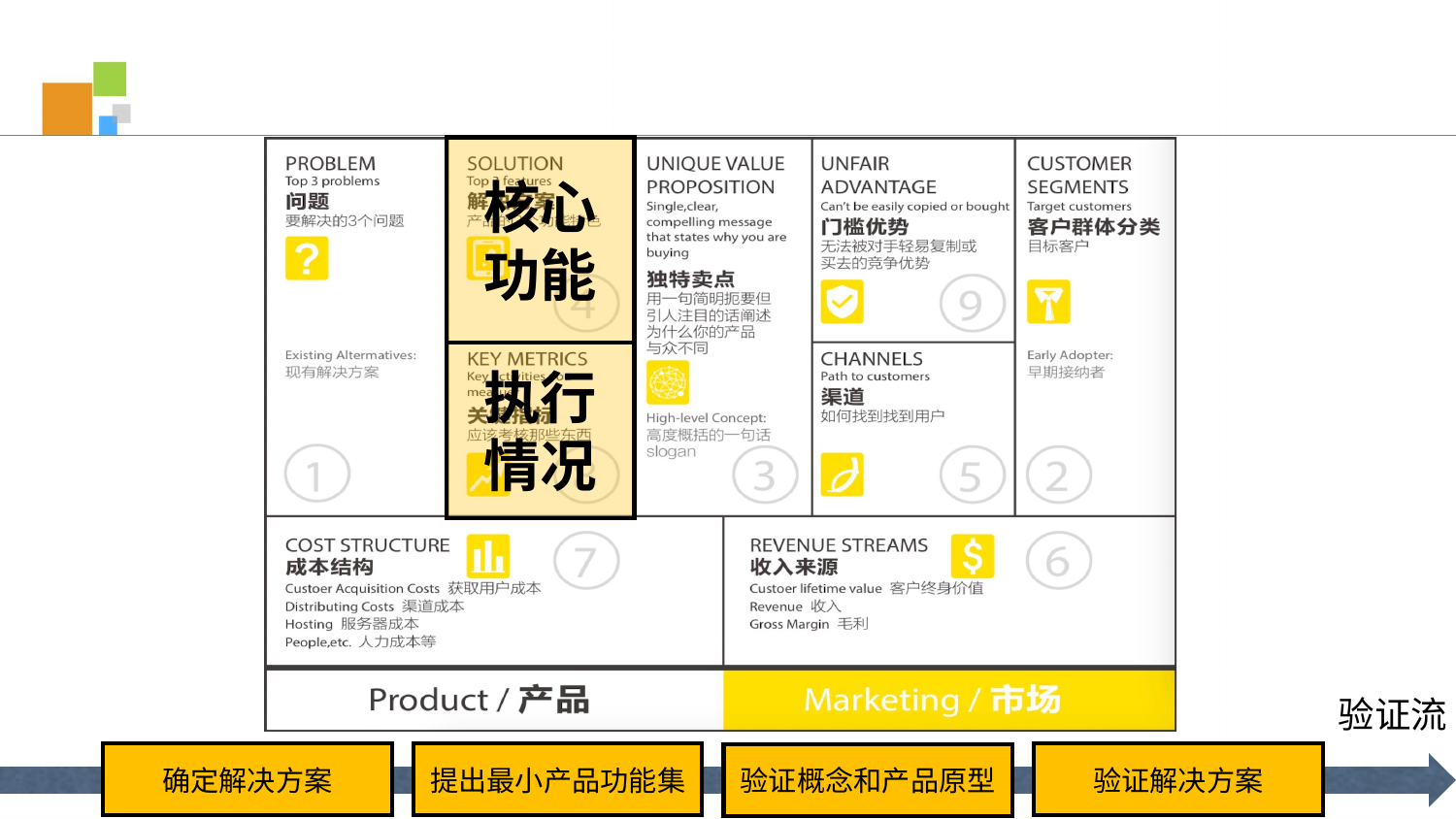

核心
功能
执行
情况
验证流
确定解决方案
提出最小产品功能集
验证解决方案
验证概念和产品原型